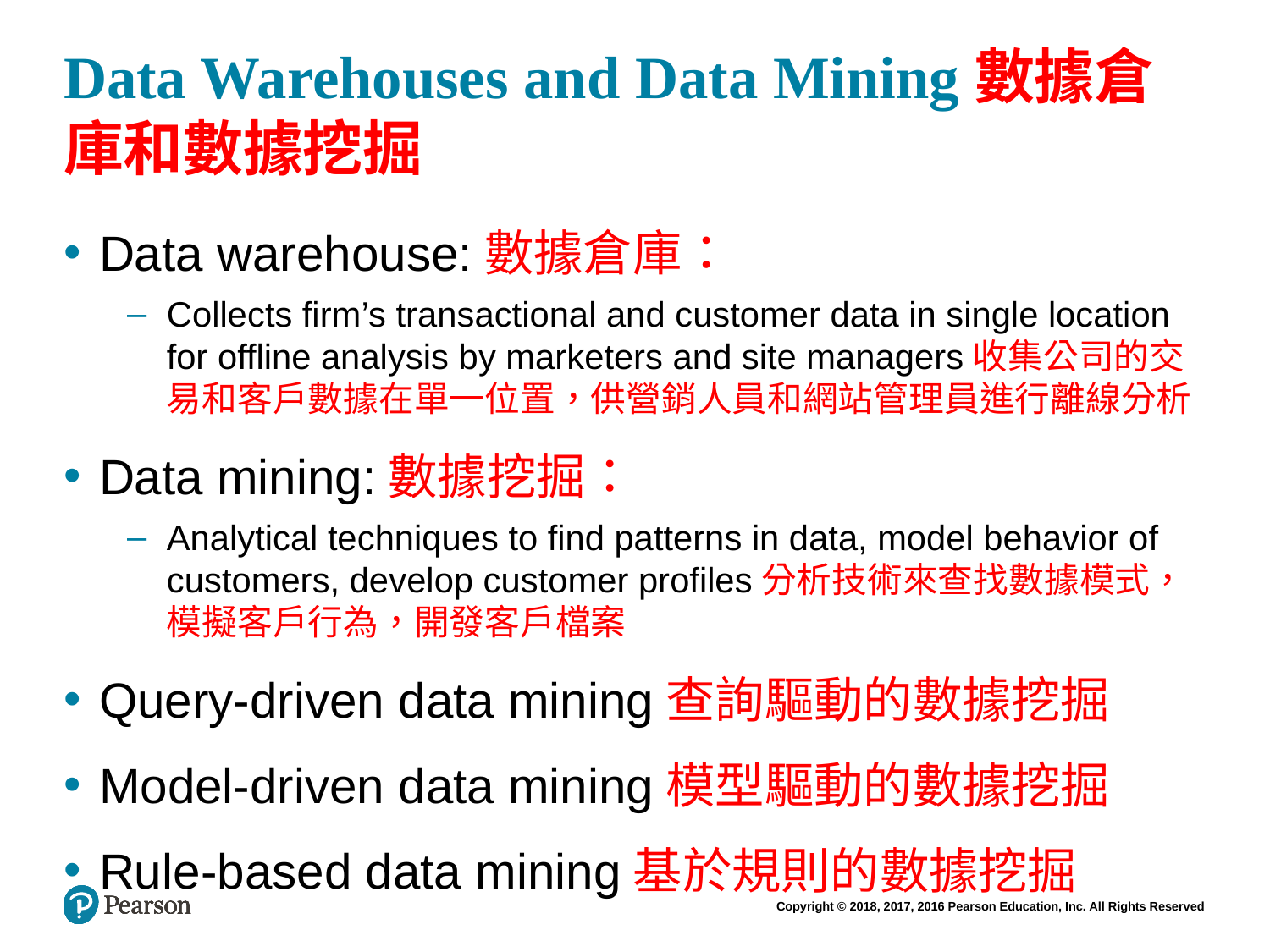

# Data Warehouses and Data Mining數據倉庫和數據挖掘
Data warehouse:數據倉庫：
Collects firm’s transactional and customer data in single location for offline analysis by marketers and site managers收集公司的交易和客戶數據在單一位置，供營銷人員和網站管理員進行離線分析
Data mining:數據挖掘：
Analytical techniques to find patterns in data, model behavior of customers, develop customer profiles分析技術來查找數據模式，模擬客戶行為，開發客戶檔案
Query-driven data mining查詢驅動的數據挖掘
Model-driven data mining模型驅動的數據挖掘
Rule-based data mining基於規則的數據挖掘